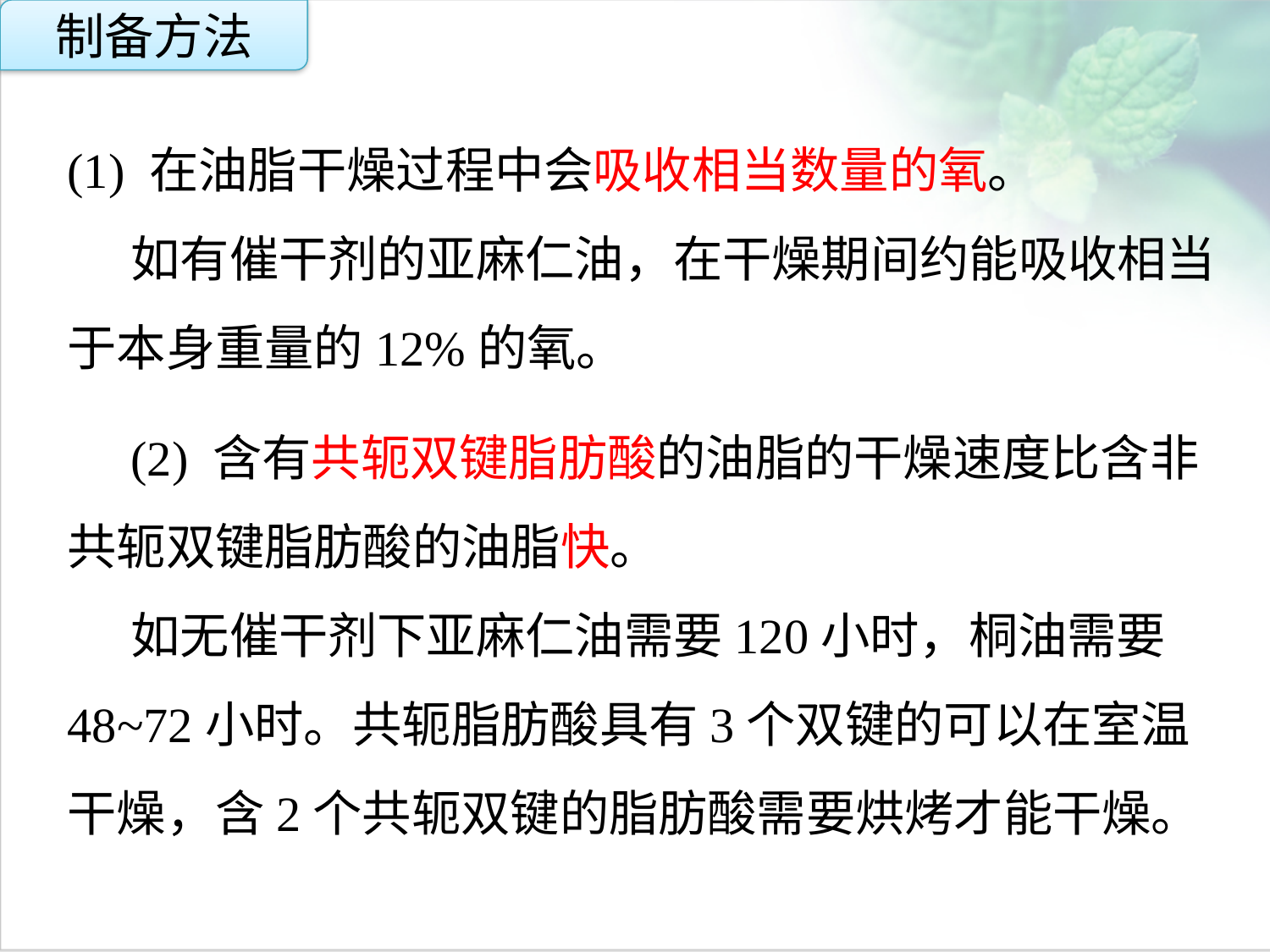

制备方法
(1) 在油脂干燥过程中会吸收相当数量的氧。
如有催干剂的亚麻仁油，在干燥期间约能吸收相当于本身重量的12%的氧。
(2) 含有共轭双键脂肪酸的油脂的干燥速度比含非共轭双键脂肪酸的油脂快。
如无催干剂下亚麻仁油需要120小时，桐油需要48~72小时。共轭脂肪酸具有3个双键的可以在室温干燥，含2个共轭双键的脂肪酸需要烘烤才能干燥。
点击添加文本
点击添加文本
点击添加文本
点击添加文本